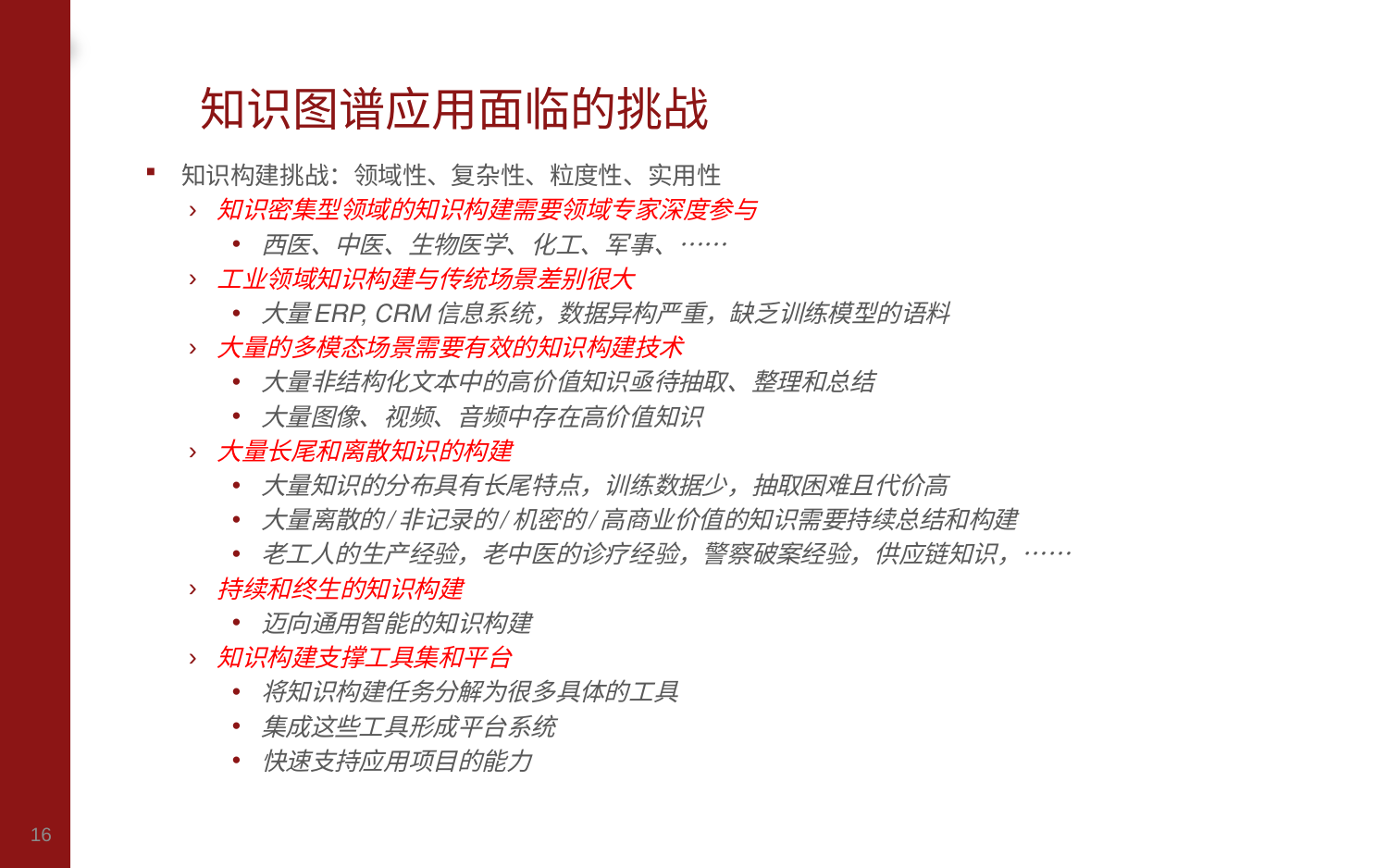

# 知识图谱应用面临的挑战
知识构建挑战：领域性、复杂性、粒度性、实用性
知识密集型领域的知识构建需要领域专家深度参与
西医、中医、生物医学、化工、军事、……
工业领域知识构建与传统场景差别很大
大量ERP, CRM信息系统，数据异构严重，缺乏训练模型的语料
大量的多模态场景需要有效的知识构建技术
大量非结构化文本中的高价值知识亟待抽取、整理和总结
大量图像、视频、音频中存在高价值知识
大量长尾和离散知识的构建
大量知识的分布具有长尾特点，训练数据少，抽取困难且代价高
大量离散的/非记录的/机密的/高商业价值的知识需要持续总结和构建
老工人的生产经验，老中医的诊疗经验，警察破案经验，供应链知识，……
持续和终生的知识构建
迈向通用智能的知识构建
知识构建支撑工具集和平台
将知识构建任务分解为很多具体的工具
集成这些工具形成平台系统
快速支持应用项目的能力

16